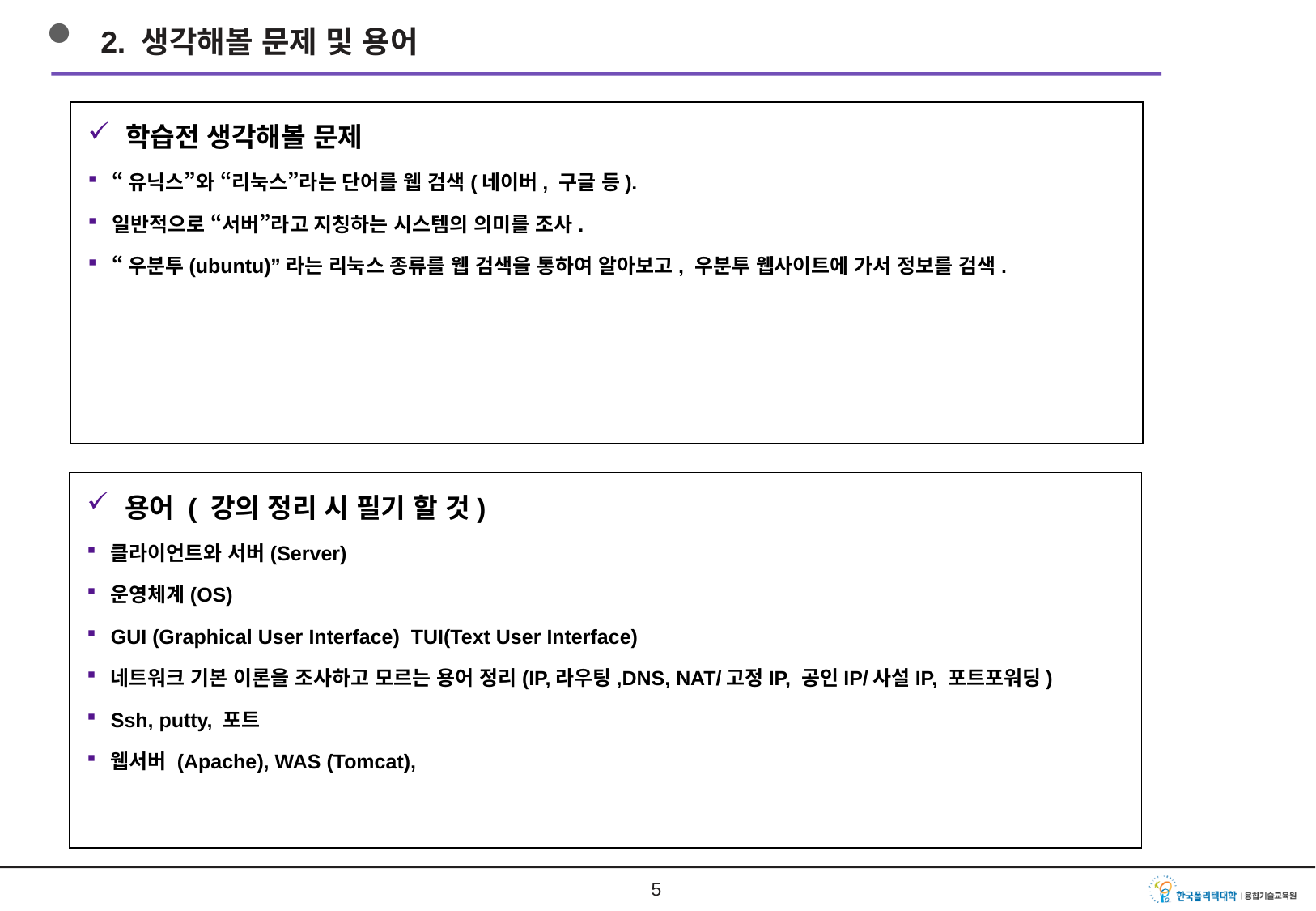

2. 생각해볼 문제 및 용어
학습전 생각해볼 문제
“유닉스”와 “리눅스”라는 단어를 웹 검색(네이버, 구글 등).
일반적으로 “서버”라고 지칭하는 시스템의 의미를 조사.
“우분투(ubuntu)”라는 리눅스 종류를 웹 검색을 통하여 알아보고, 우분투 웹사이트에 가서 정보를 검색.
용어 ( 강의 정리 시 필기 할 것)
클라이언트와 서버(Server)
운영체계(OS)
GUI (Graphical User Interface)  TUI(Text User Interface)
네트워크 기본 이론을 조사하고 모르는 용어 정리(IP,라우팅,DNS, NAT/고정IP, 공인IP/사설IP, 포트포워딩)
Ssh, putty, 포트
웹서버 (Apache), WAS (Tomcat),
5